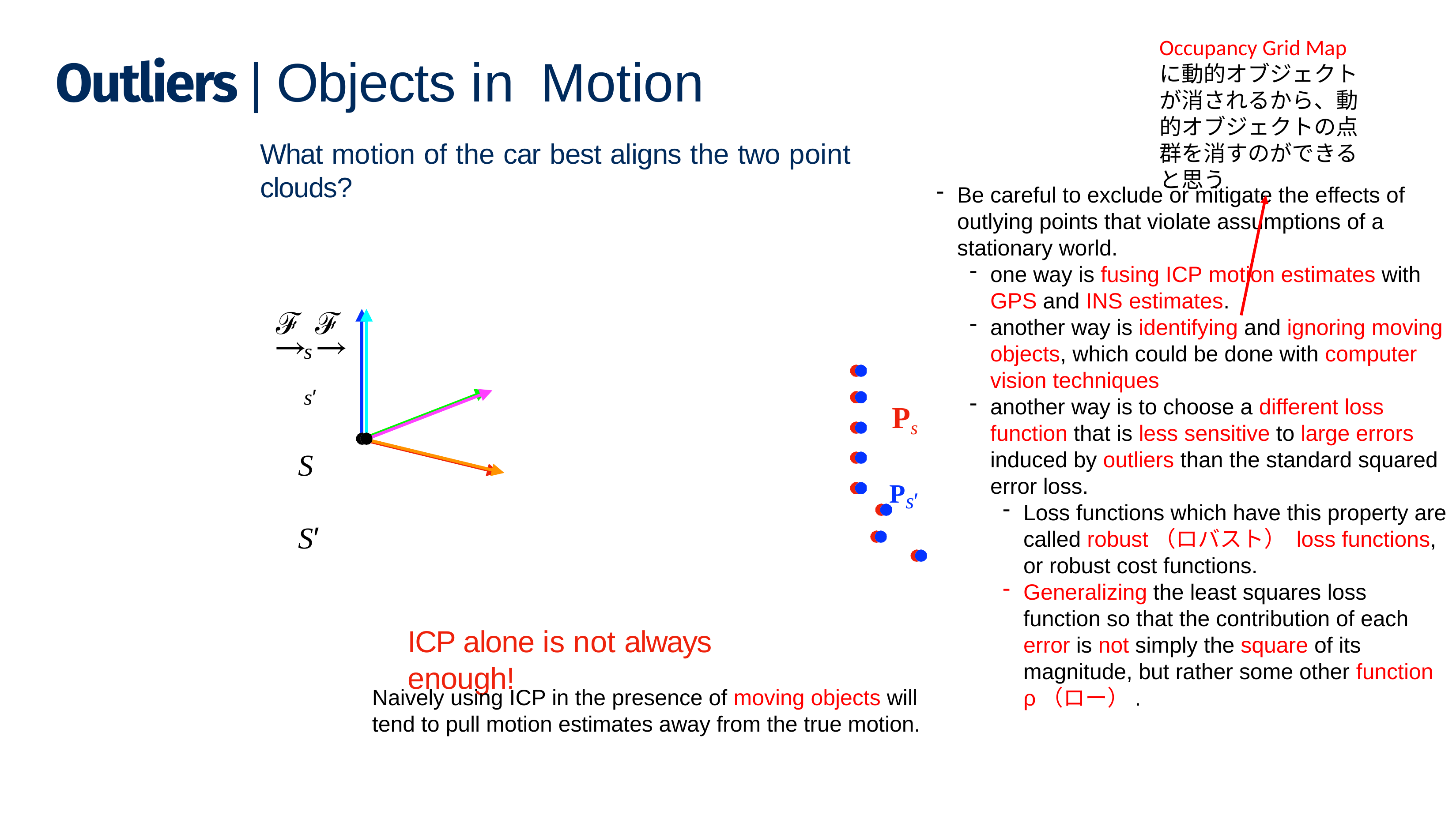

Occupancy Grid Mapに動的オブジェクトが消されるから、動的オブジェクトの点群を消すのができると思う
# Outliers | Objects in Motion
What motion of the car best aligns the two point clouds?
Be careful to exclude or mitigate the effects of outlying points that violate assumptions of a stationary world.
one way is fusing ICP motion estimates with GPS and INS estimates.
another way is identifying and ignoring moving objects, which could be done with computer vision techniques
another way is to choose a different loss function that is less sensitive to large errors induced by outliers than the standard squared error loss.
Loss functions which have this property are called robust（ロバスト） loss functions, or robust cost functions.
Generalizing the least squares loss function so that the contribution of each error is not simply the square of its magnitude, but rather some other function ρ（ロー）.
ℱ ℱ
s	s′

S	S′

Ps  Ps′

ICP alone is not always enough!
Naively using ICP in the presence of moving objects will tend to pull motion estimates away from the true motion.